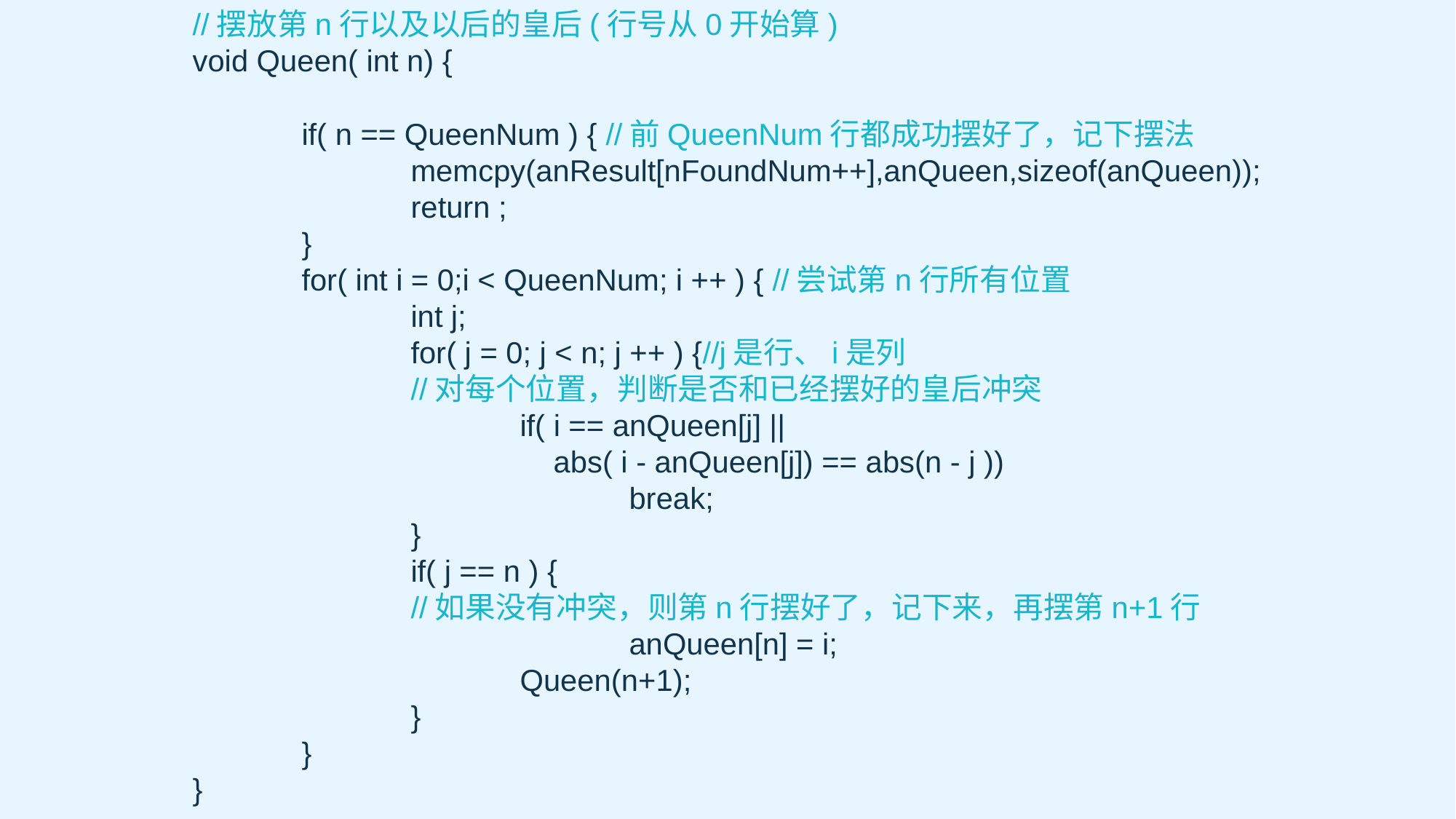

//摆放第n行以及以后的皇后(行号从0开始算)
void Queen( int n) {

	if( n == QueenNum ) { //前QueenNum行都成功摆好了，记下摆法
		memcpy(anResult[nFoundNum++],anQueen,sizeof(anQueen));
		return ;
	}
	for( int i = 0;i < QueenNum; i ++ ) { //尝试第n行所有位置
		int j;
		for( j = 0; j < n; j ++ ) {//j是行、i是列
		//对每个位置，判断是否和已经摆好的皇后冲突
			if( i == anQueen[j] ||
			    abs( i - anQueen[j]) == abs(n - j ))
				break;
		}
		if( j == n ) {
		//如果没有冲突，则第n行摆好了，记下来，再摆第n+1行				anQueen[n] = i;
			Queen(n+1);
		}
	}
}